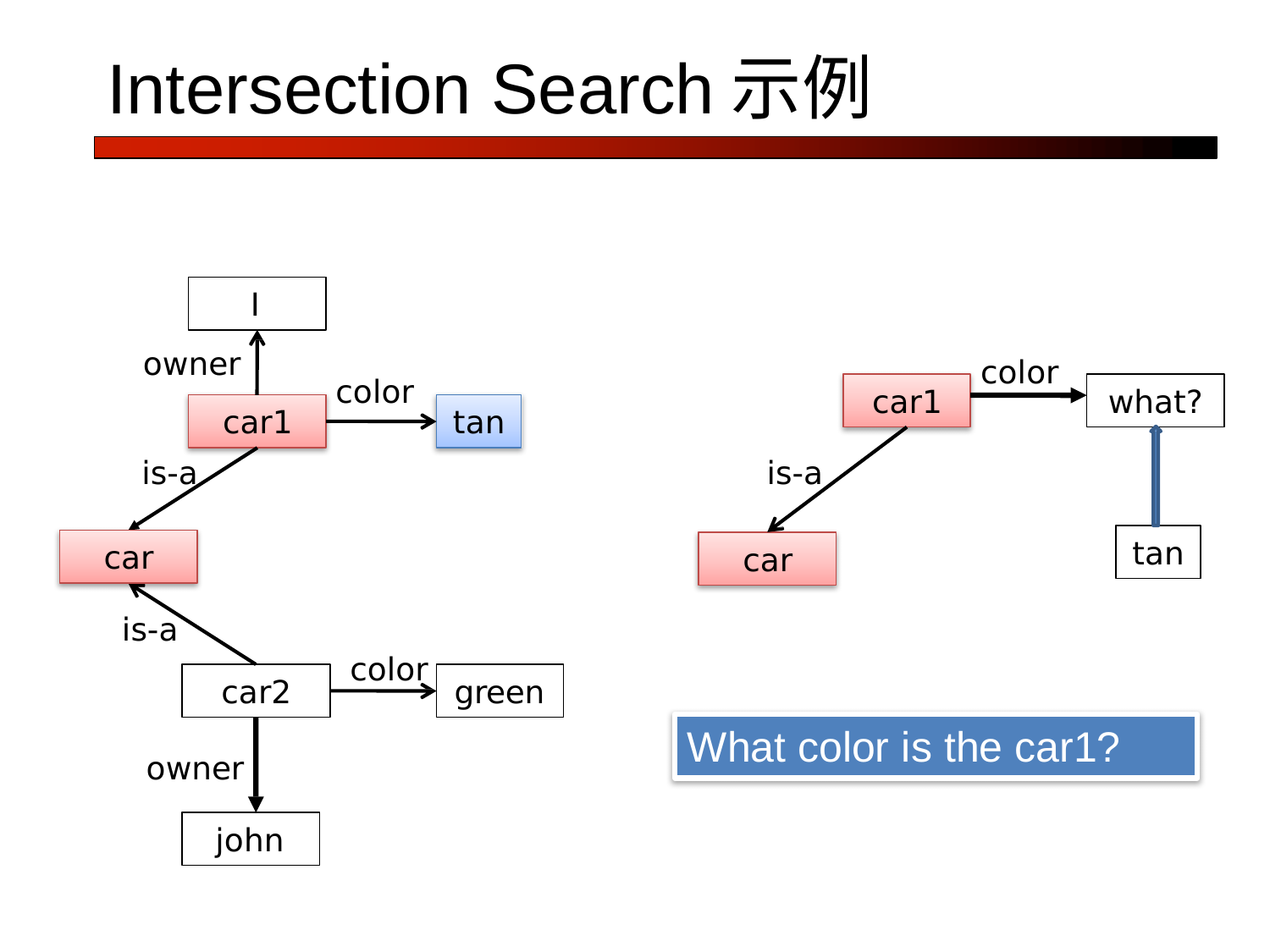

# Intersection Search示例

I

owner
color

color

car1
what?

car1
tan

is-a
is-a

tan
car
car

is-a
color

car2
green

What color is the car1?
owner

john